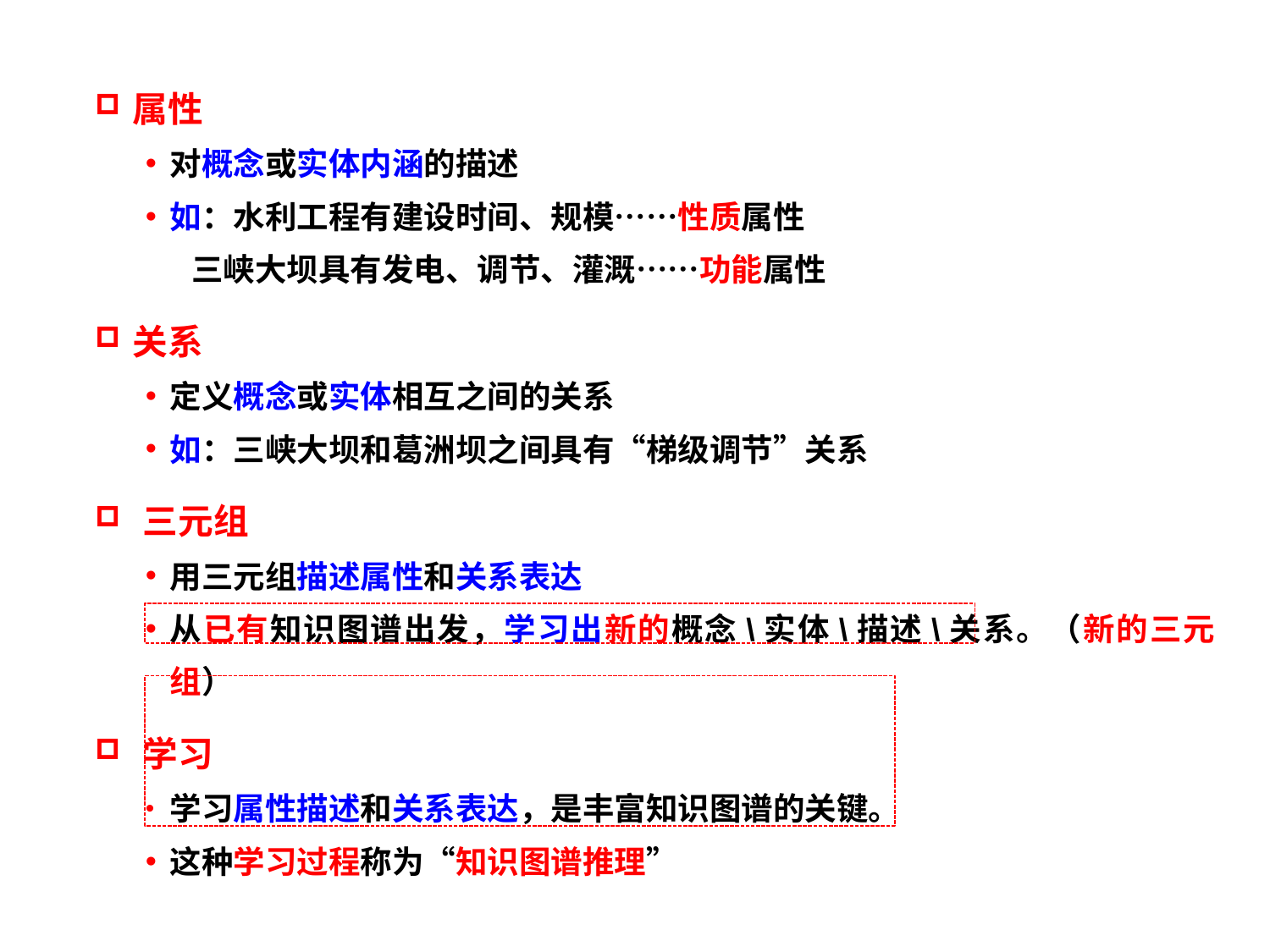

属性
对概念或实体内涵的描述
如：水利工程有建设时间、规模……性质属性
      三峡大坝具有发电、调节、灌溉……功能属性
关系
定义概念或实体相互之间的关系
如：三峡大坝和葛洲坝之间具有“梯级调节”关系
三元组
用三元组描述属性和关系表达
从已有知识图谱出发，学习出新的概念\实体\描述\关系。（新的三元组）
学习
学习属性描述和关系表达，是丰富知识图谱的关键。
这种学习过程称为“知识图谱推理”